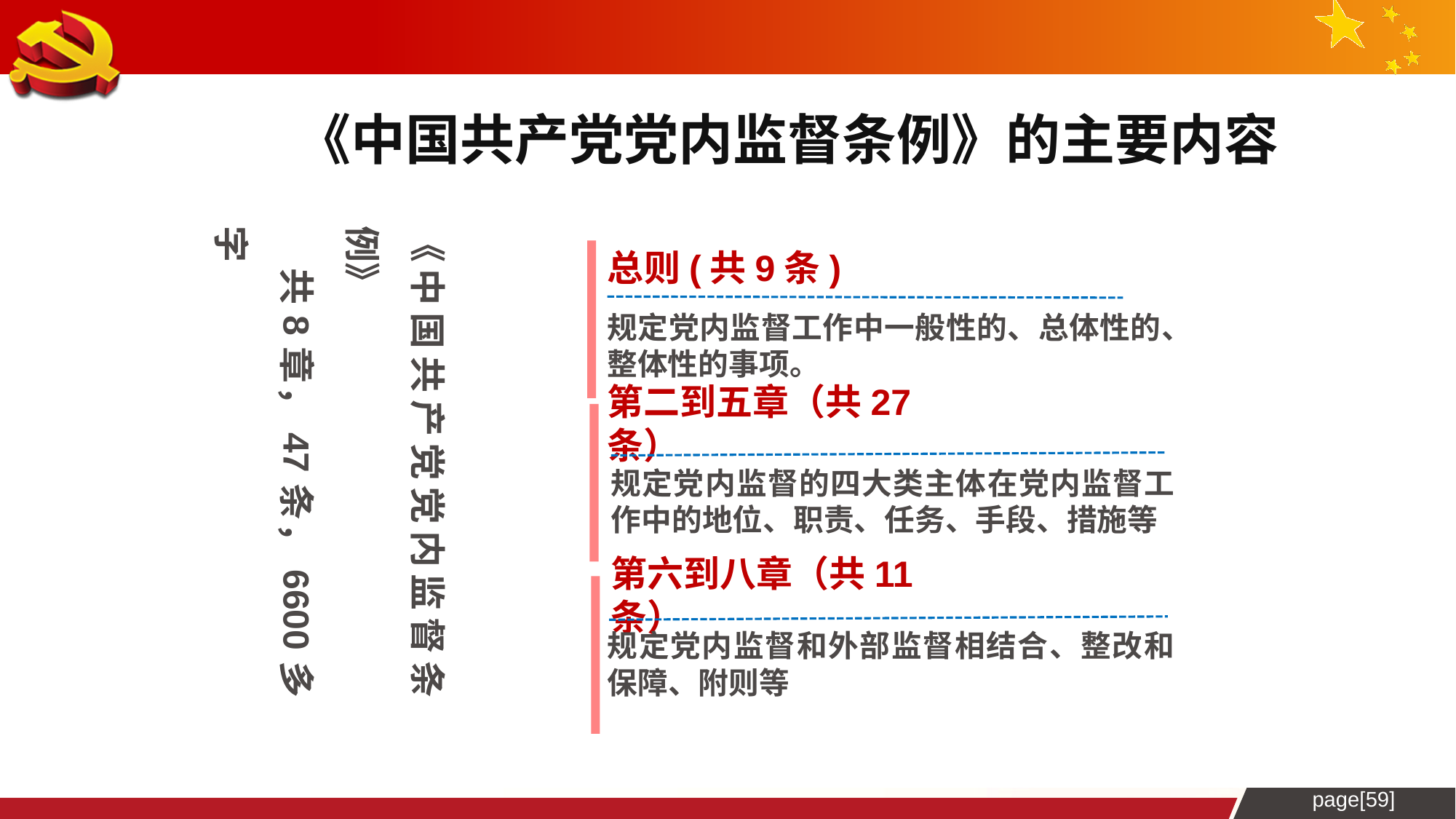

《中国共产党党内监督条例》的主要内容
《中国共产党党内监督条例》
   共8章，47条，6600多字

总则(共9条)
规定党内监督工作中一般性的、总体性的、整体性的事项。

第二到五章（共27条）
规定党内监督的四大类主体在党内监督工作中的地位、职责、任务、手段、措施等

第六到八章（共11条）
规定党内监督和外部监督相结合、整改和保障、附则等